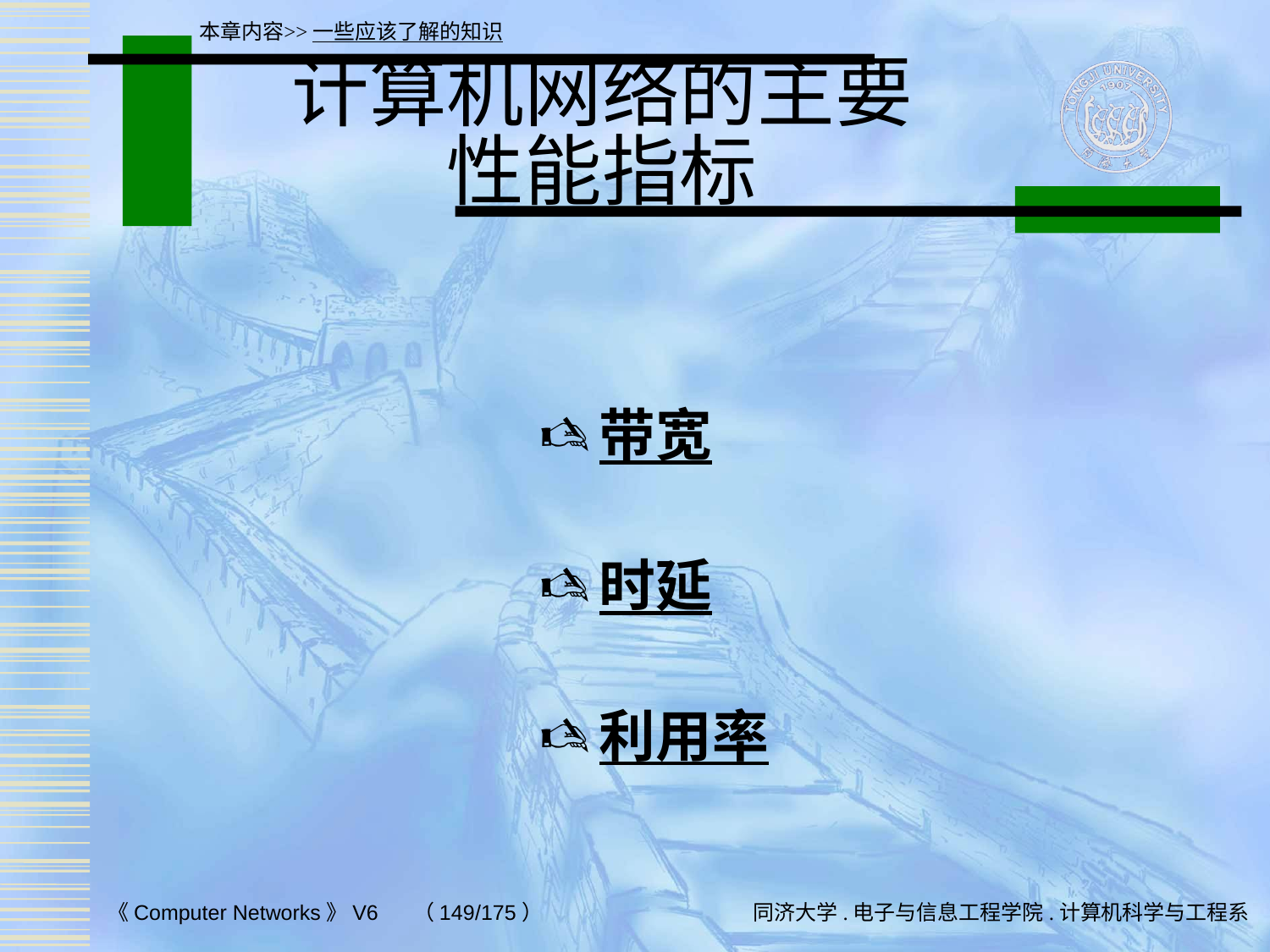

本章内容>>一些应该了解的知识
# 计算机网络的主要 性能指标
带宽
时延
利用率